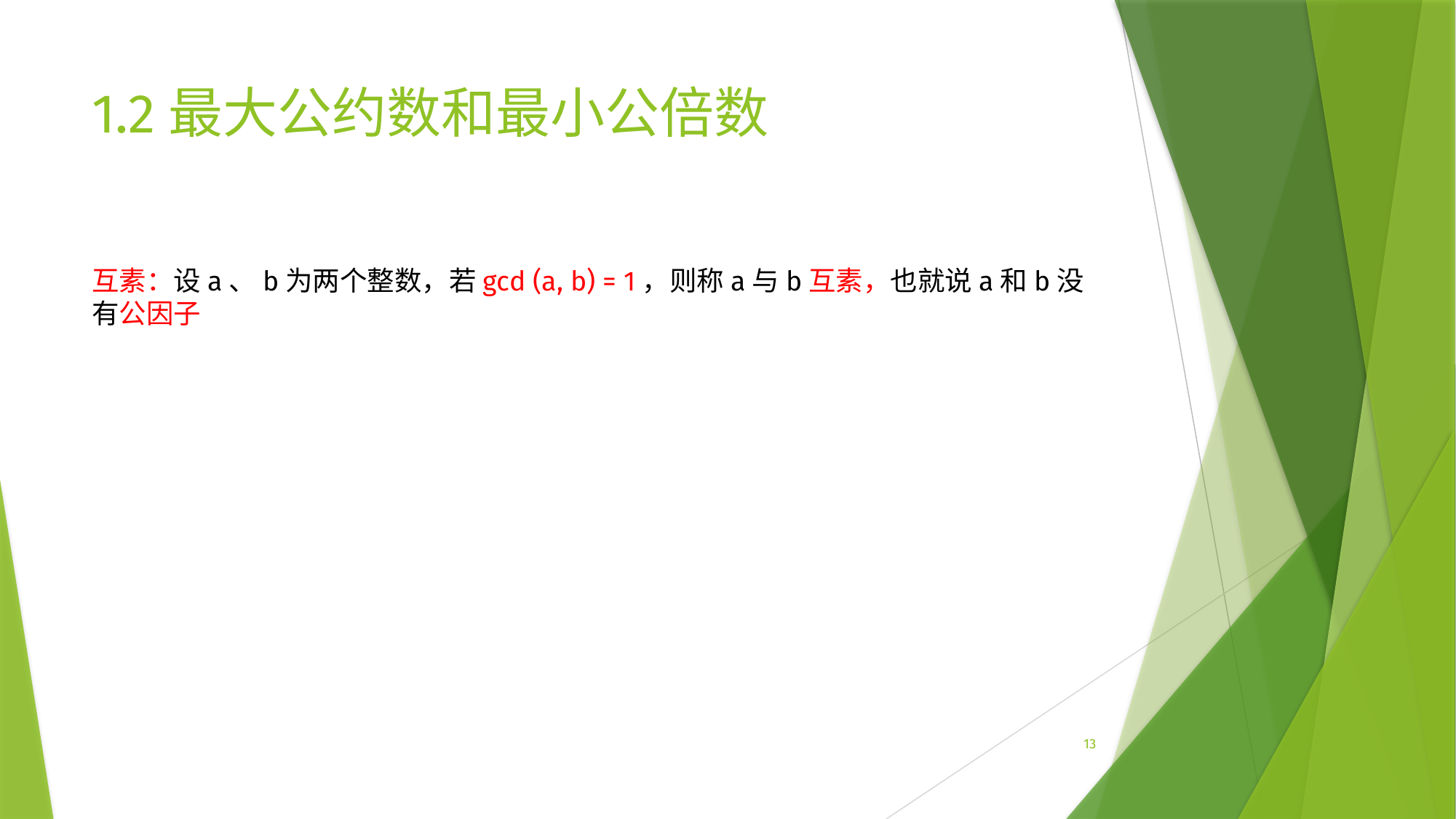

# 1.2最大公约数和最小公倍数
互素：设a、b为两个整数，若gcd (a, b) = 1，则称a与b互素，也就说a和b没有公因子

13